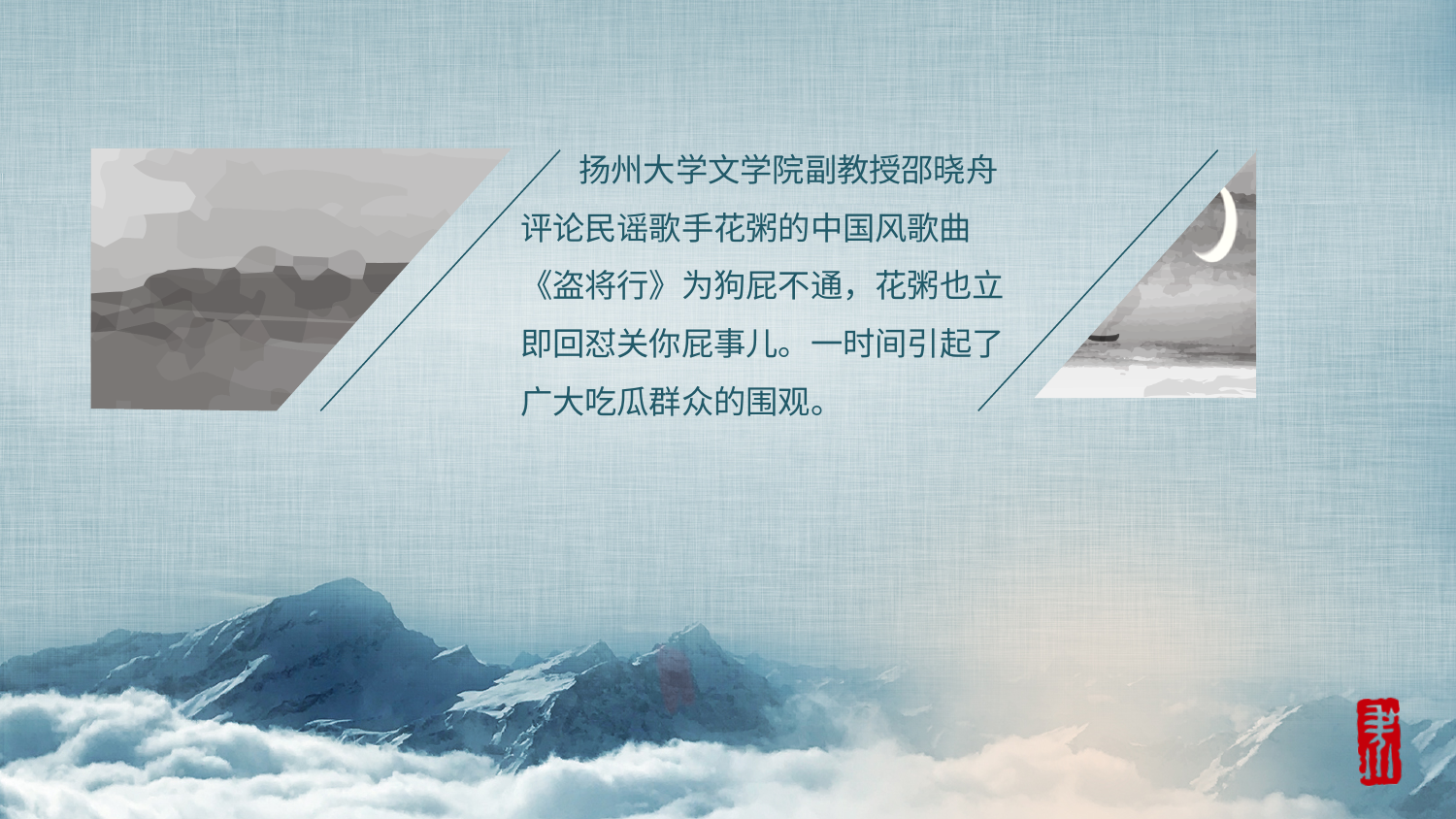

扬州大学文学院副教授邵晓舟评论民谣歌手花粥的中国风歌曲《盗将行》为狗屁不通，花粥也立即回怼关你屁事儿。一时间引起了广大吃瓜群众的围观。